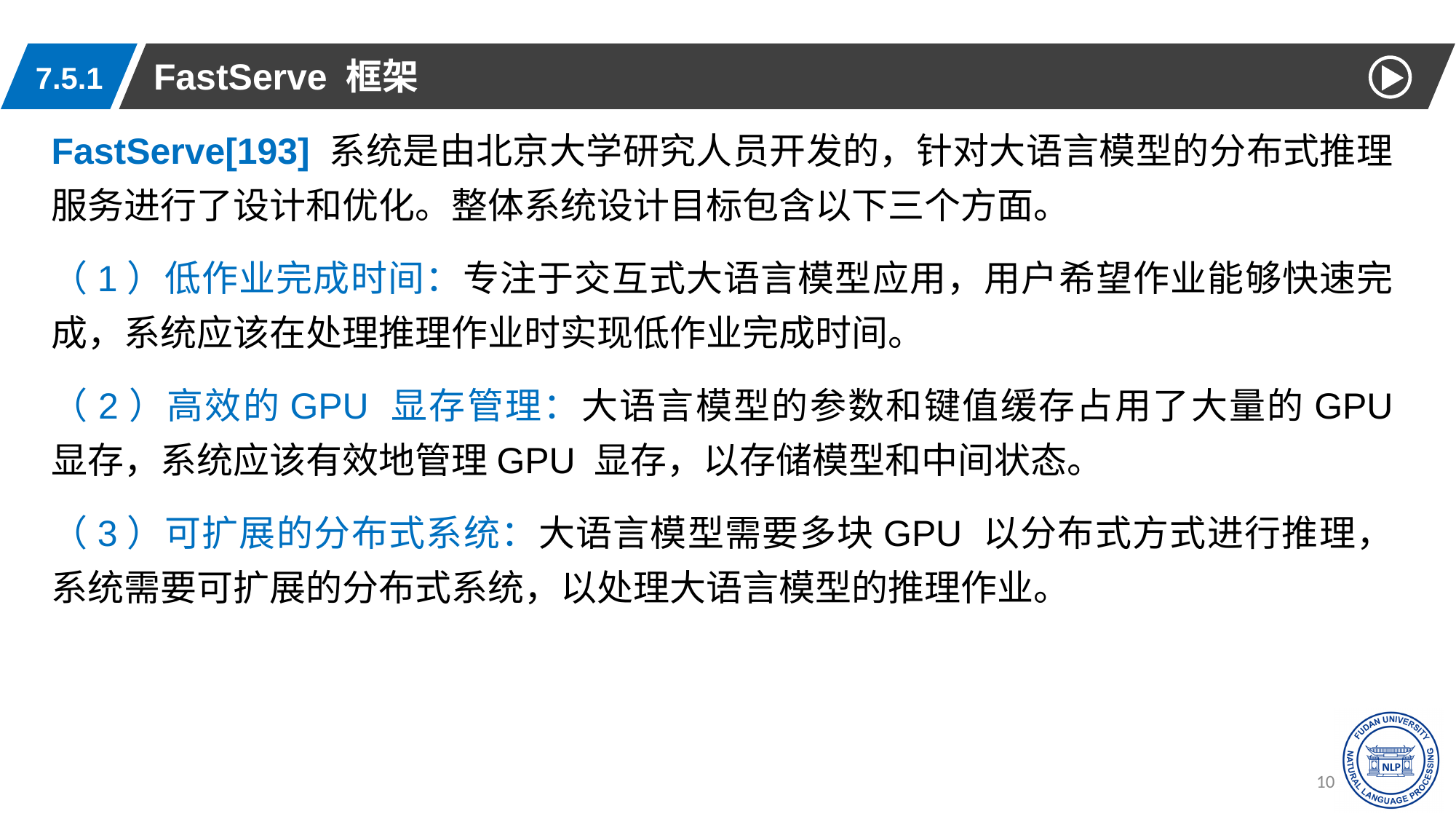

FastServe 框架
7.5.1

FastServe[193] 系统是由北京大学研究人员开发的，针对大语言模型的分布式推理服务进行了设计和优化。整体系统设计目标包含以下三个方面。
（1）低作业完成时间：专注于交互式大语言模型应用，用户希望作业能够快速完成，系统应该在处理推理作业时实现低作业完成时间。
（2）高效的GPU 显存管理：大语言模型的参数和键值缓存占用了大量的GPU 显存，系统应该有效地管理GPU 显存，以存储模型和中间状态。
（3）可扩展的分布式系统：大语言模型需要多块GPU 以分布式方式进行推理，系统需要可扩展的分布式系统，以处理大语言模型的推理作业。
109